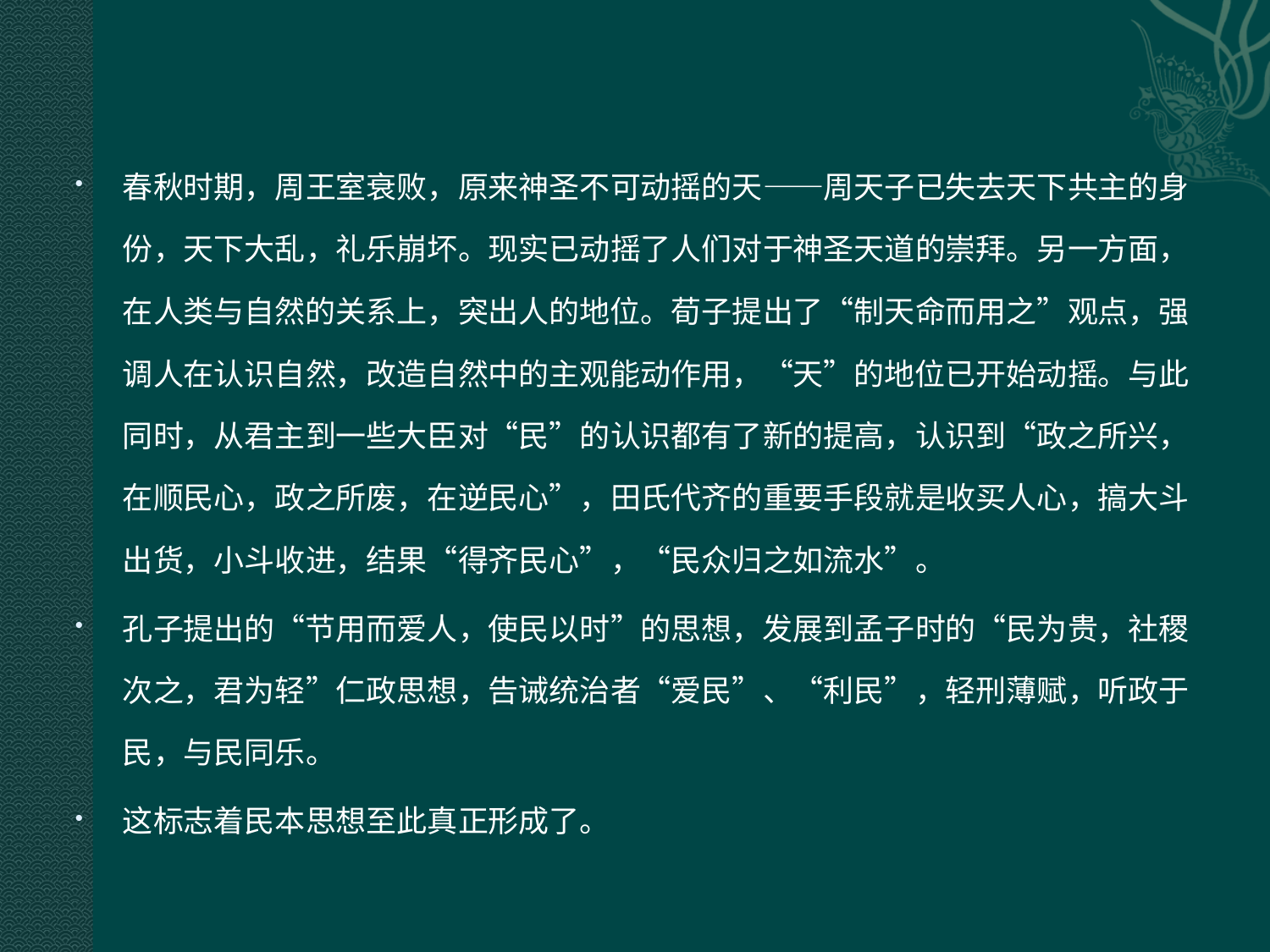

春秋时期，周王室衰败，原来神圣不可动摇的天——周天子已失去天下共主的身份，天下大乱，礼乐崩坏。现实已动摇了人们对于神圣天道的崇拜。另一方面，在人类与自然的关系上，突出人的地位。荀子提出了“制天命而用之”观点，强调人在认识自然，改造自然中的主观能动作用，“天”的地位已开始动摇。与此同时，从君主到一些大臣对“民”的认识都有了新的提高，认识到“政之所兴，在顺民心，政之所废，在逆民心”，田氏代齐的重要手段就是收买人心，搞大斗出货，小斗收进，结果“得齐民心”，“民众归之如流水”。
孔子提出的“节用而爱人，使民以时”的思想，发展到孟子时的“民为贵，社稷次之，君为轻”仁政思想，告诫统治者“爱民”、“利民”，轻刑薄赋，听政于民，与民同乐。
这标志着民本思想至此真正形成了。